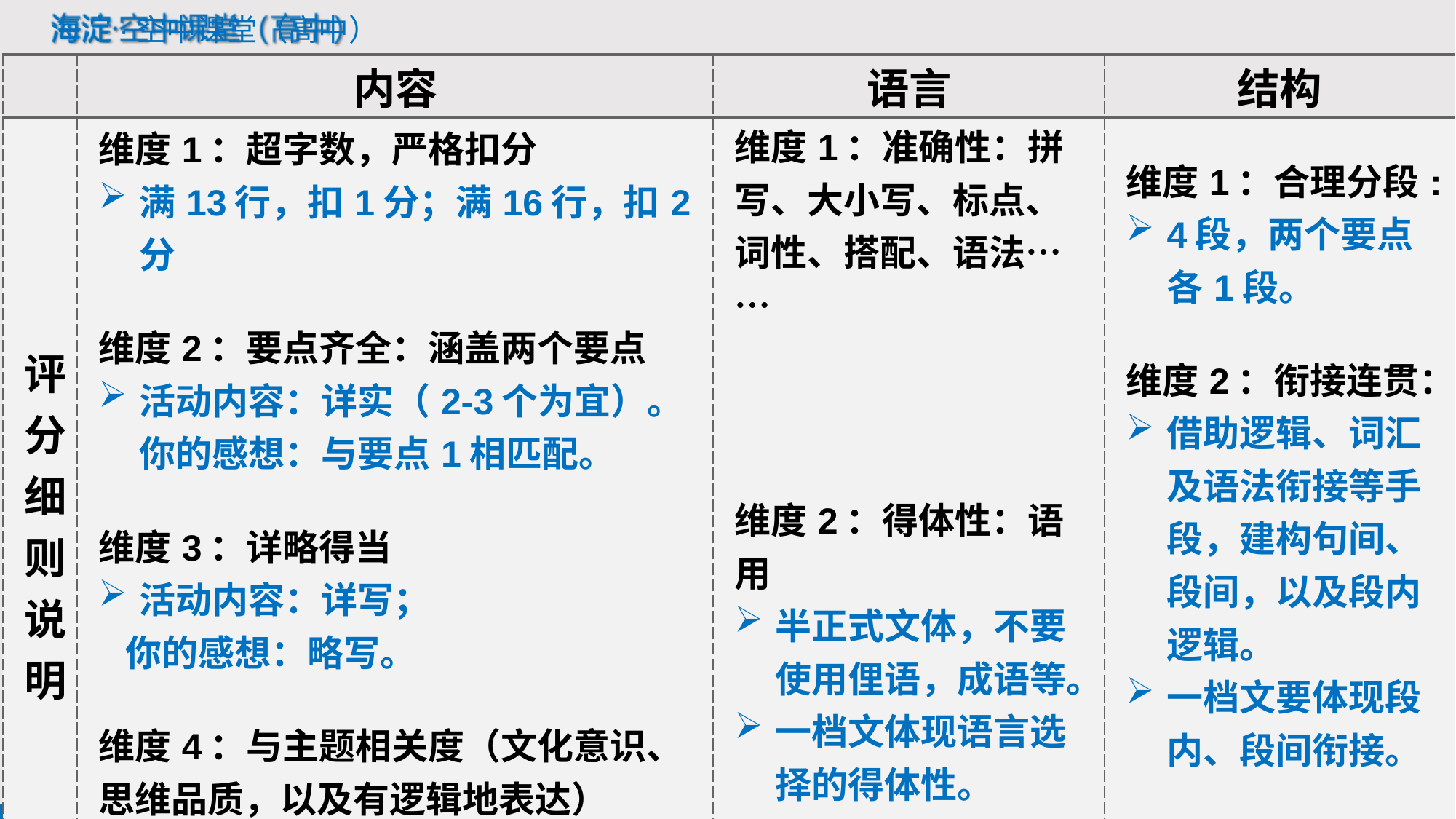

|  | 内容 | 语言 | 结构 |
| --- | --- | --- | --- |
| 评分细则说明 | 维度1：超字数，严格扣分 满13行，扣1分；满16行，扣2分 维度2：要点齐全：涵盖两个要点 活动内容：详实（2-3个为宜）。你的感想：与要点1相匹配。 维度3：详略得当 活动内容：详写； 你的感想：略写。 维度4：与主题相关度（文化意识、思维品质，以及有逻辑地表达） 一档文体现传统与现代的创新性融合；感想有深度。 | 维度1：准确性：拼写、大小写、标点、词性、搭配、语法…… 维度2：得体性：语用 半正式文体，不要使用俚语，成语等。 一档文体现语言选择的得体性。 | 维度1：合理分段: 4段，两个要点各1段。 维度2：衔接连贯： 借助逻辑、词汇及语法衔接等手段，建构句间、段间，以及段内逻辑。 一档文要体现段内、段间衔接。 |